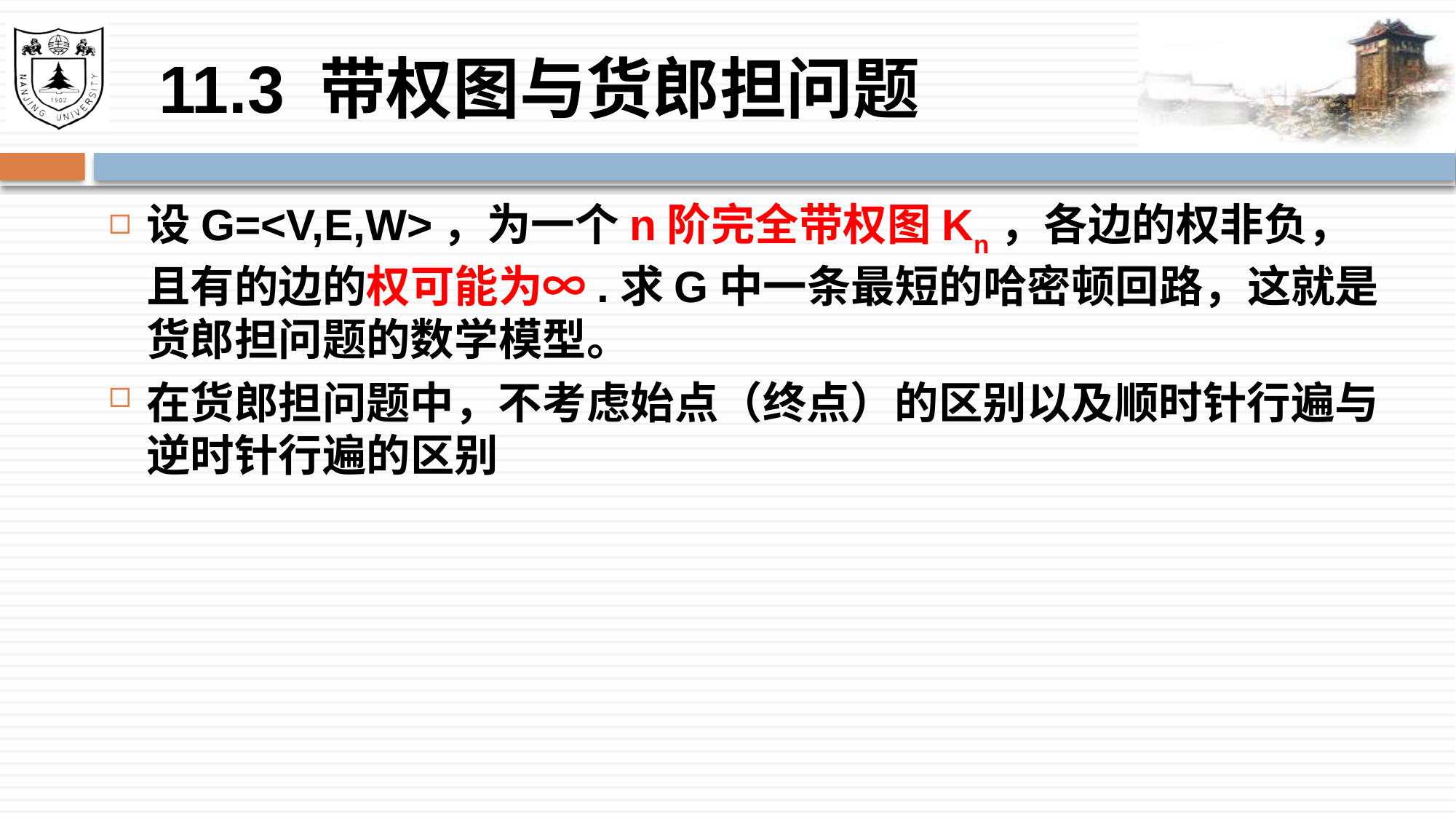

# 11.3 带权图与货郎担问题
设G=<V,E,W>，为一个n阶完全带权图Kn，各边的权非负，且有的边的权可能为∞.求G中一条最短的哈密顿回路，这就是货郎担问题的数学模型。
在货郎担问题中，不考虑始点（终点）的区别以及顺时针行遍与逆时针行遍的区别